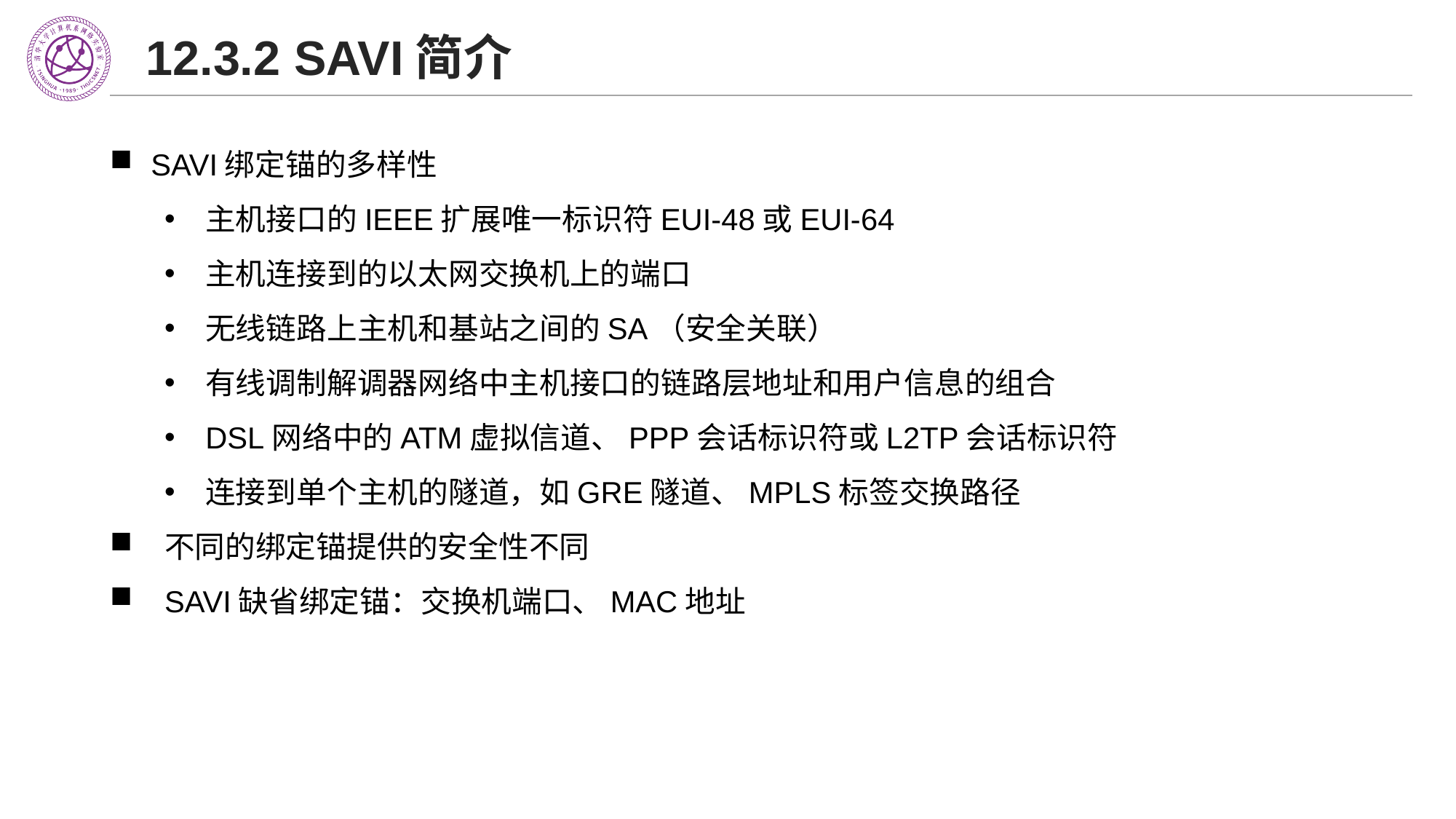

# 12.3.2 SAVI简介
SAVI绑定锚的多样性
主机接口的IEEE扩展唯一标识符EUI-48或EUI-64
主机连接到的以太网交换机上的端口
无线链路上主机和基站之间的SA（安全关联）
有线调制解调器网络中主机接口的链路层地址和用户信息的组合
DSL网络中的ATM虚拟信道、PPP会话标识符或L2TP会话标识符
连接到单个主机的隧道，如GRE隧道、MPLS标签交换路径
不同的绑定锚提供的安全性不同
SAVI缺省绑定锚：交换机端口、MAC地址